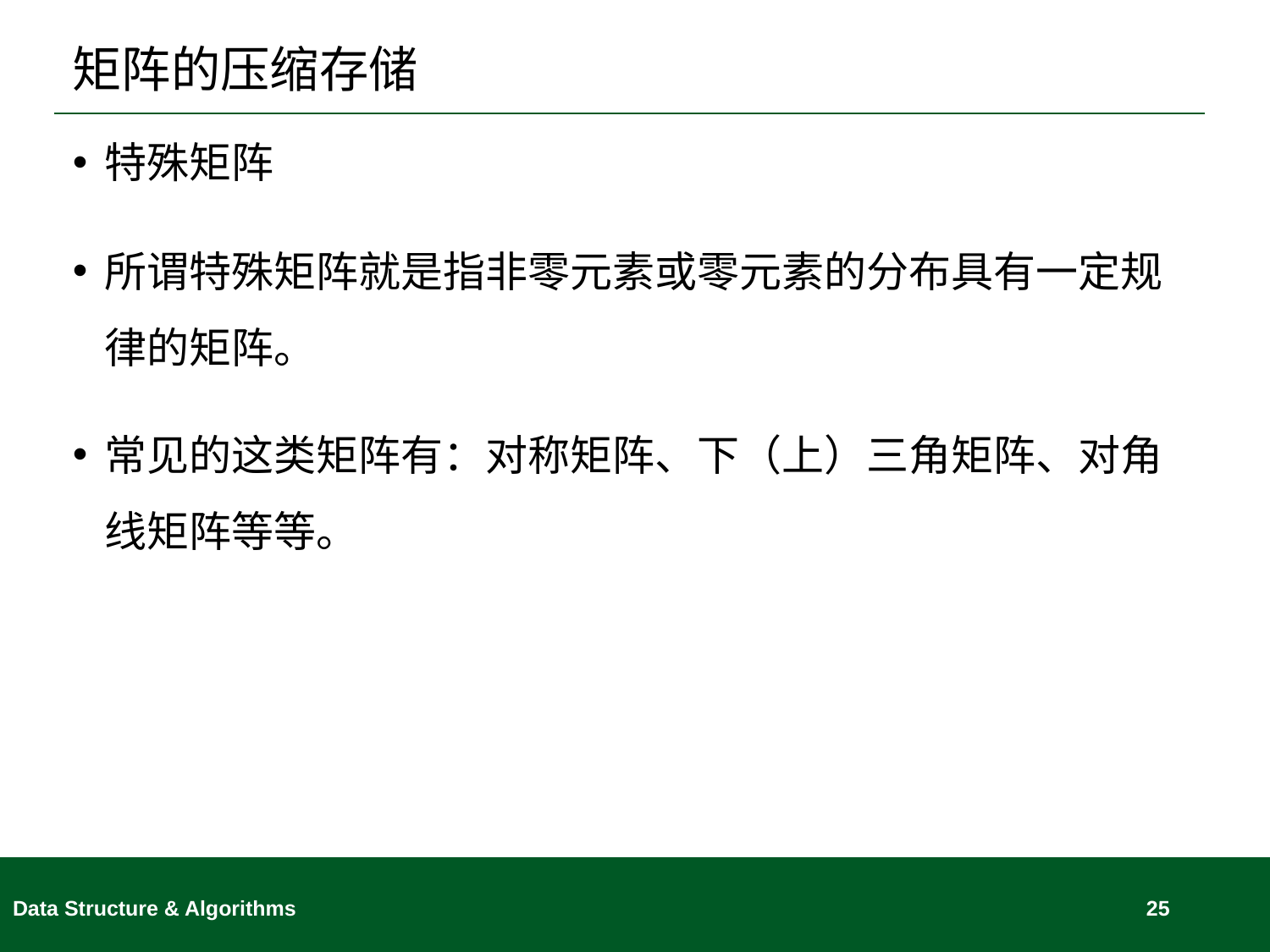

# 矩阵的压缩存储
特殊矩阵
所谓特殊矩阵就是指非零元素或零元素的分布具有一定规律的矩阵。
常见的这类矩阵有：对称矩阵、下（上）三角矩阵、对角线矩阵等等。

Data Structure & Algorithms
25